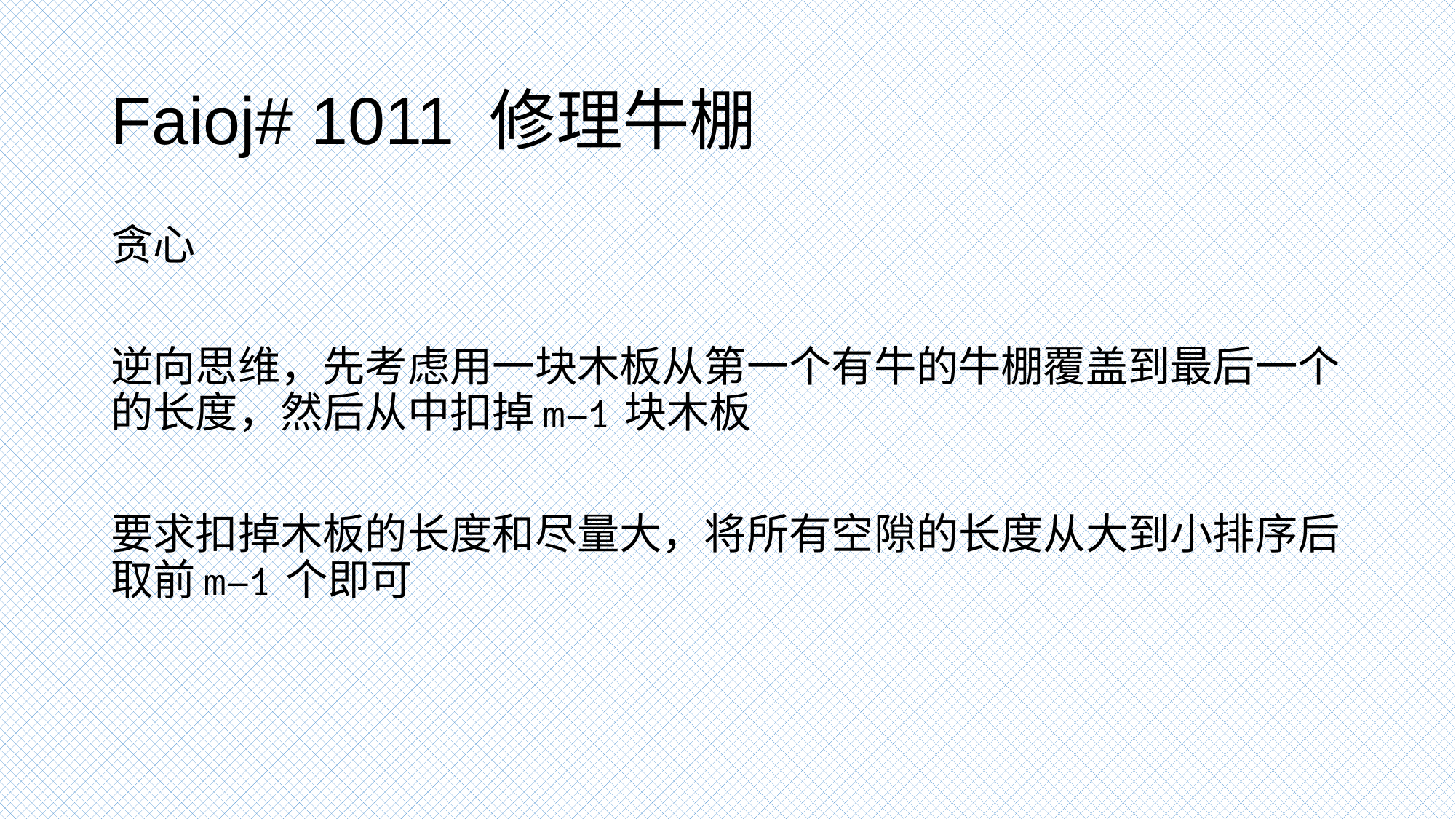

# Faioj# 1011 修理牛棚
贪心

逆向思维，先考虑用一块木板从第一个有牛的牛棚覆盖到最后一个的长度，然后从中扣掉m-1块木板

要求扣掉木板的长度和尽量大，将所有空隙的长度从大到小排序后取前m-1个即可